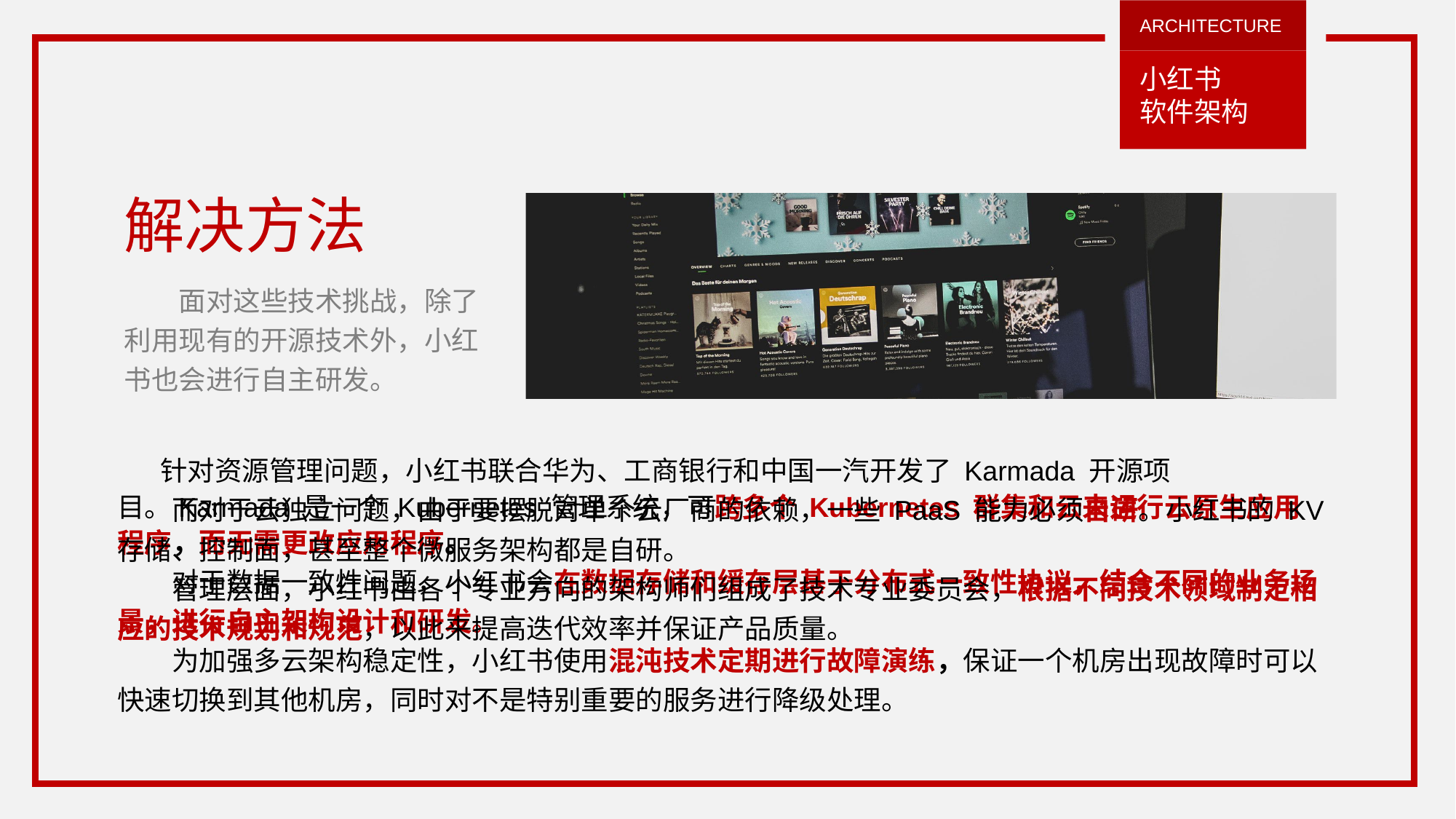

ARCHITECTURE
小红书
软件架构
解决方法

面对这些技术挑战，除了利用现有的开源技术外，小红书也会进行自主研发。
针对资源管理问题，小红书联合华为、工商银行和中国一汽开发了 Karmada 开源项目。Karmada 是一个 Kubernetes 管理系统，可跨多个 Kubernetes 群集和云来运行云原生应用程序，而无需更改应用程序。
对于数据一致性问题，小红书会在数据存储和缓存层基于分布式一致性协议，结合不同的业务场景，进行自主架构设计和研发。
为加强多云架构稳定性，小红书使用混沌技术定期进行故障演练，保证一个机房出现故障时可以快速切换到其他机房，同时对不是特别重要的服务进行降级处理。
而对于云独立问题，由于要摆脱对单个云厂商的依赖，一些 PaaS 能力必须自研。小红书的 KV 存储、控制面，甚至整个微服务架构都是自研。
管理层面，小红书由各个专业方向的架构师们组成了技术专业委员会，根据不同技术领域制定相应的技术规划和规范，以此来提高迭代效率并保证产品质量。